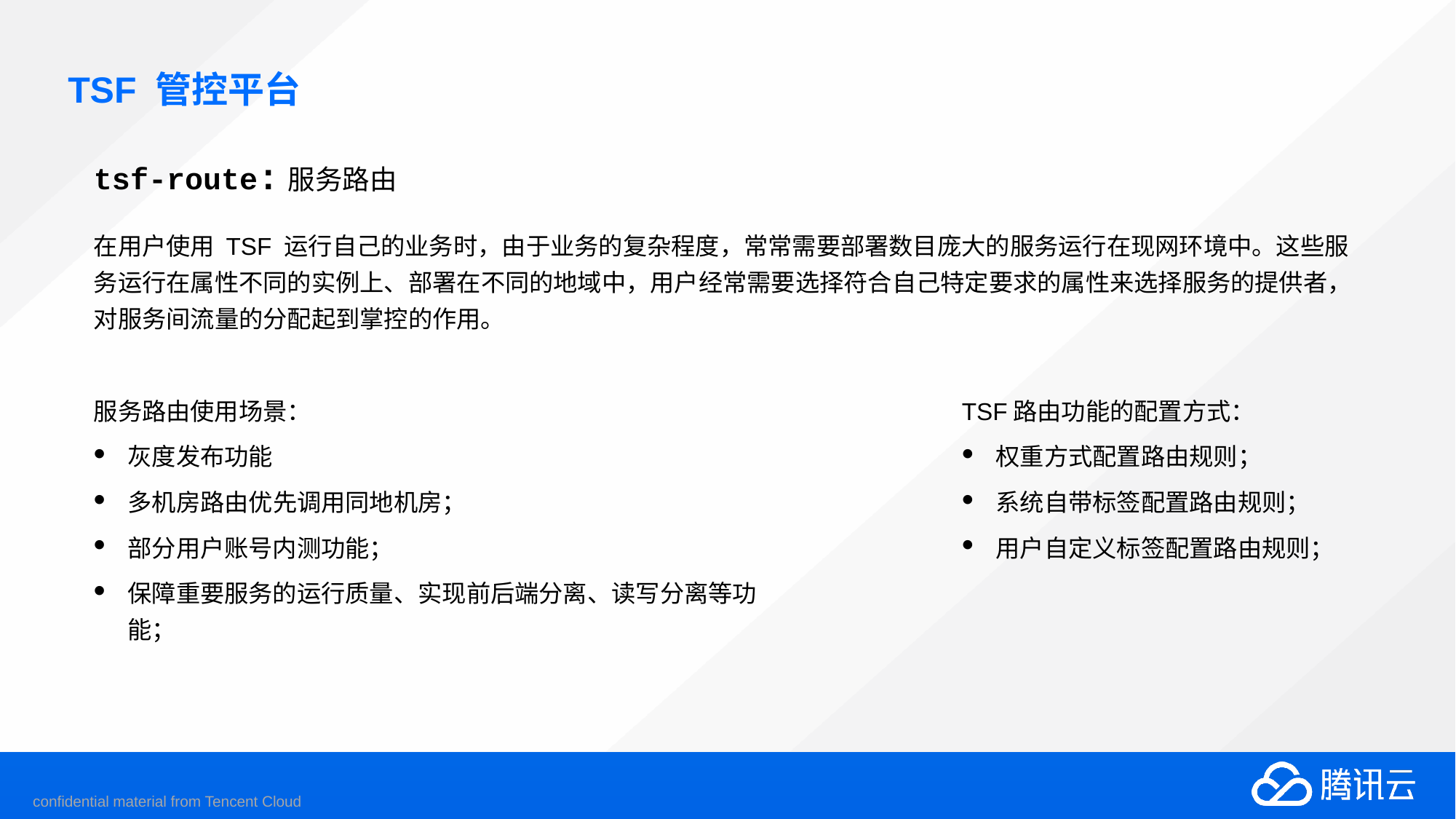

# TSF 管控平台
tsf-route:服务路由

在用户使用 TSF 运行自己的业务时，由于业务的复杂程度，常常需要部署数目庞大的服务运行在现网环境中。这些服务运行在属性不同的实例上、部署在不同的地域中，用户经常需要选择符合自己特定要求的属性来选择服务的提供者，对服务间流量的分配起到掌控的作用。

服务路由使用场景：
灰度发布功能
多机房路由优先调用同地机房；
部分用户账号内测功能；
保障重要服务的运行质量、实现前后端分离、读写分离等功能；
TSF路由功能的配置方式：
权重方式配置路由规则；
系统自带标签配置路由规则；
用户自定义标签配置路由规则；